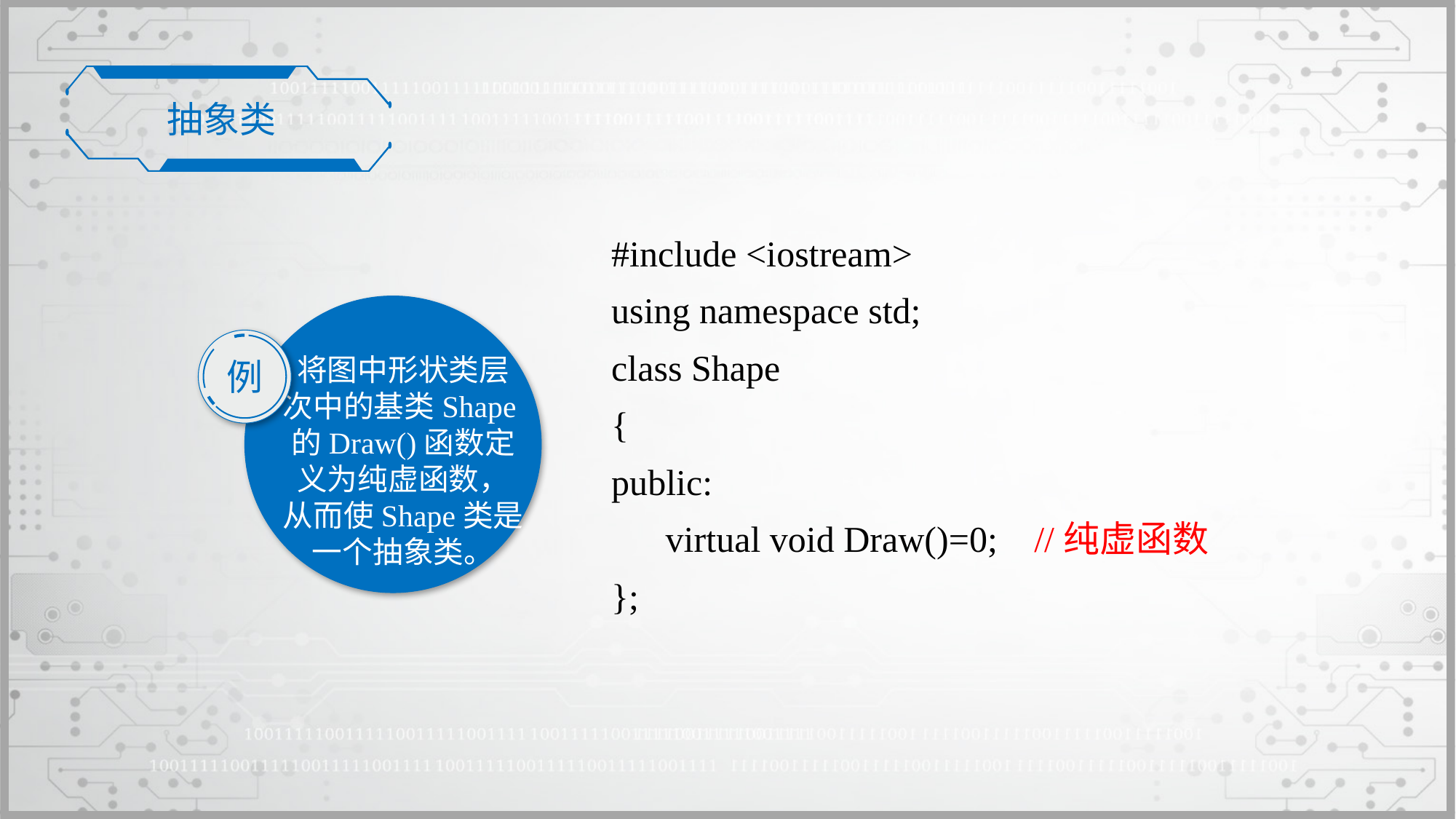

抽象类
#include <iostream>
using namespace std;
class Shape
{
public:
	virtual void Draw()=0;    //纯虚函数
};

将图中形状类层次中的基类Shape的Draw()函数定义为纯虚函数，从而使Shape类是一个抽象类。

例